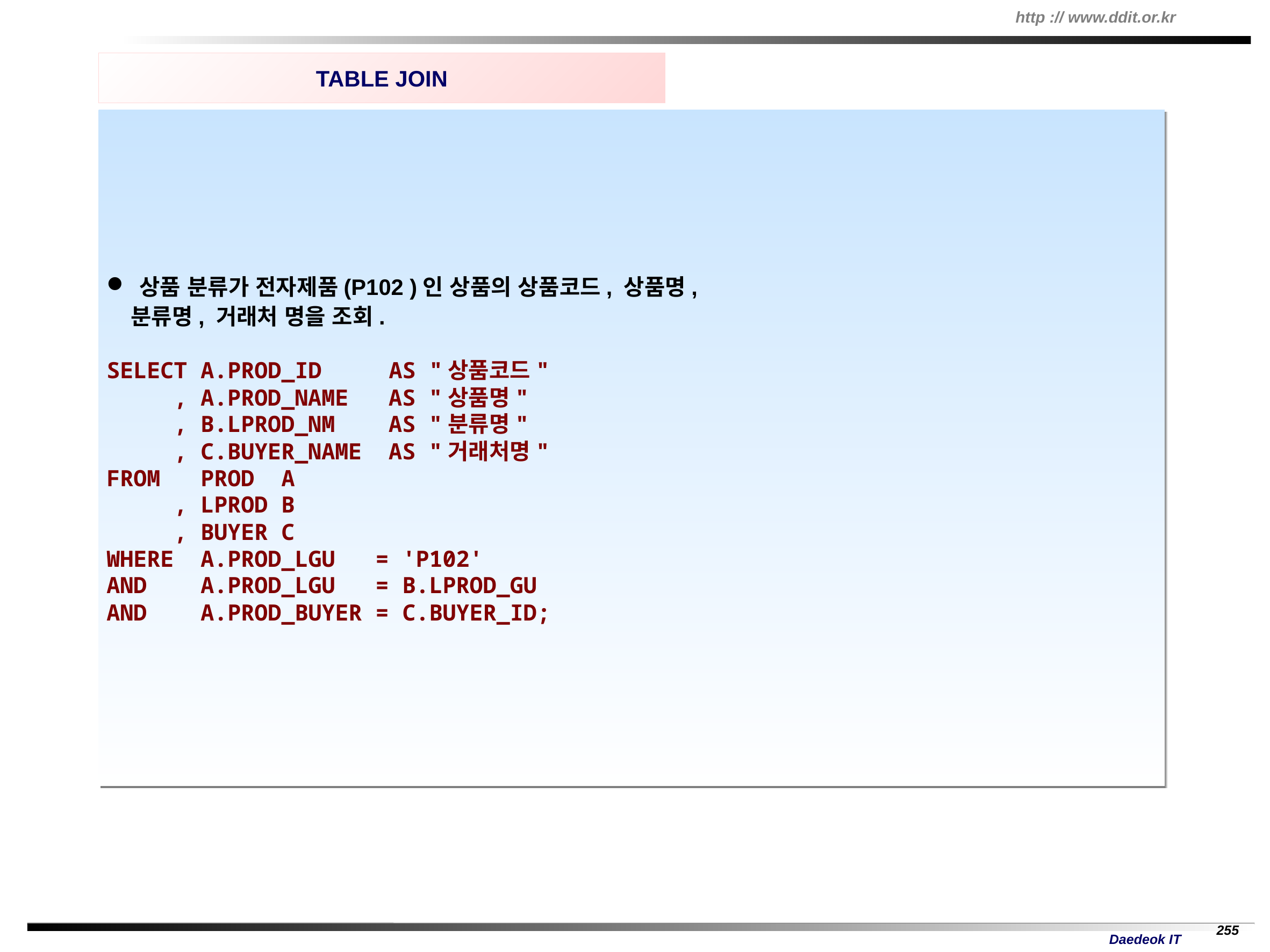

TABLE JOIN
 상품 분류가 전자제품(P102 )인 상품의 상품코드, 상품명,
   분류명, 거래처 명을 조회.

SELECT A.PROD_ID     AS "상품코드"
     , A.PROD_NAME   AS "상품명"
     , B.LPROD_NM    AS "분류명"
     , C.BUYER_NAME  AS "거래처명"
FROM   PROD  A
     , LPROD B
     , BUYER C
WHERE  A.PROD_LGU   = 'P102'
AND    A.PROD_LGU   = B.LPROD_GU
AND    A.PROD_BUYER = C.BUYER_ID;